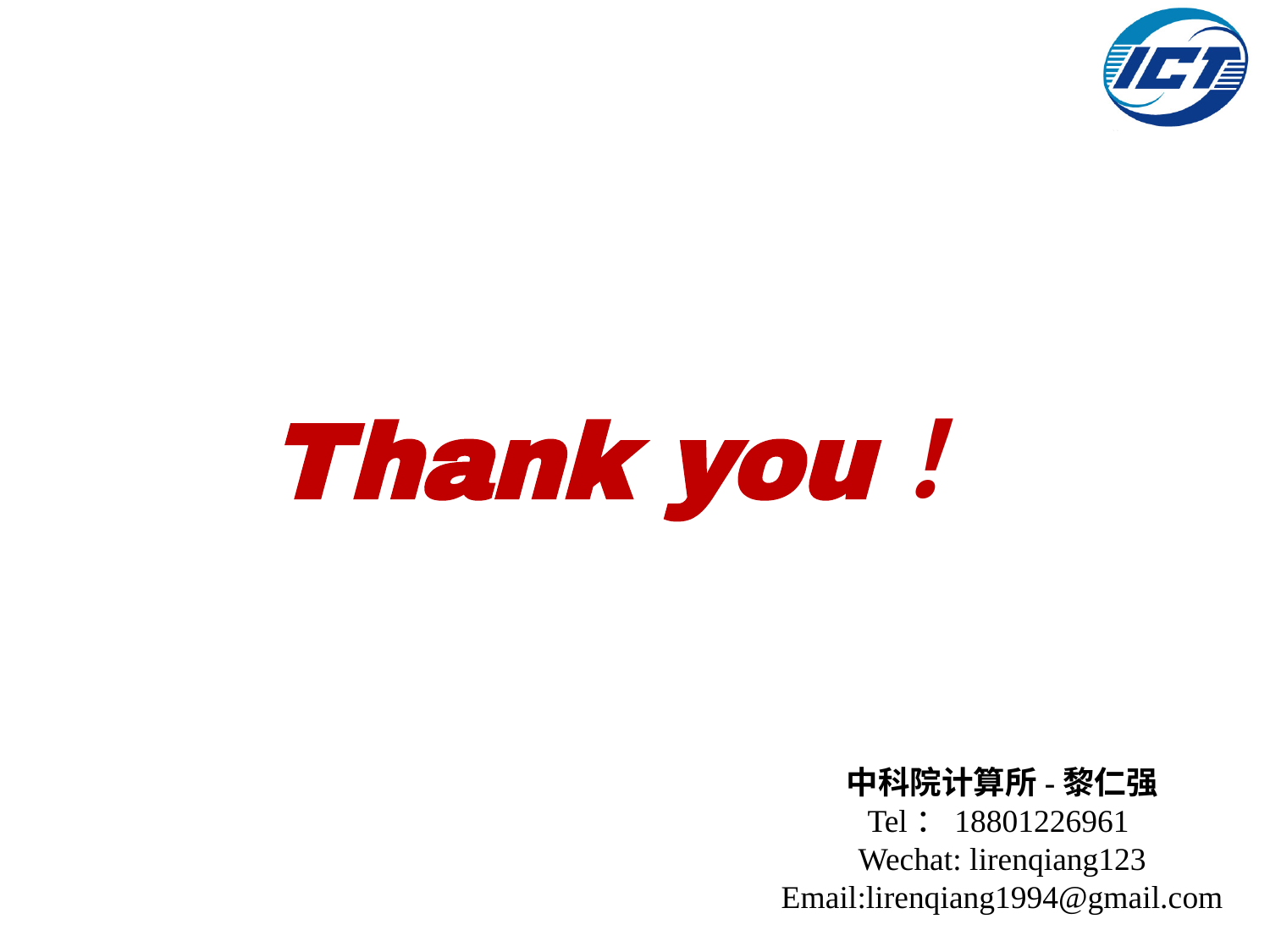

# Thank you！
中科院计算所-黎仁强
Tel：18801226961
Wechat: lirenqiang123
Email:lirenqiang1994@gmail.com